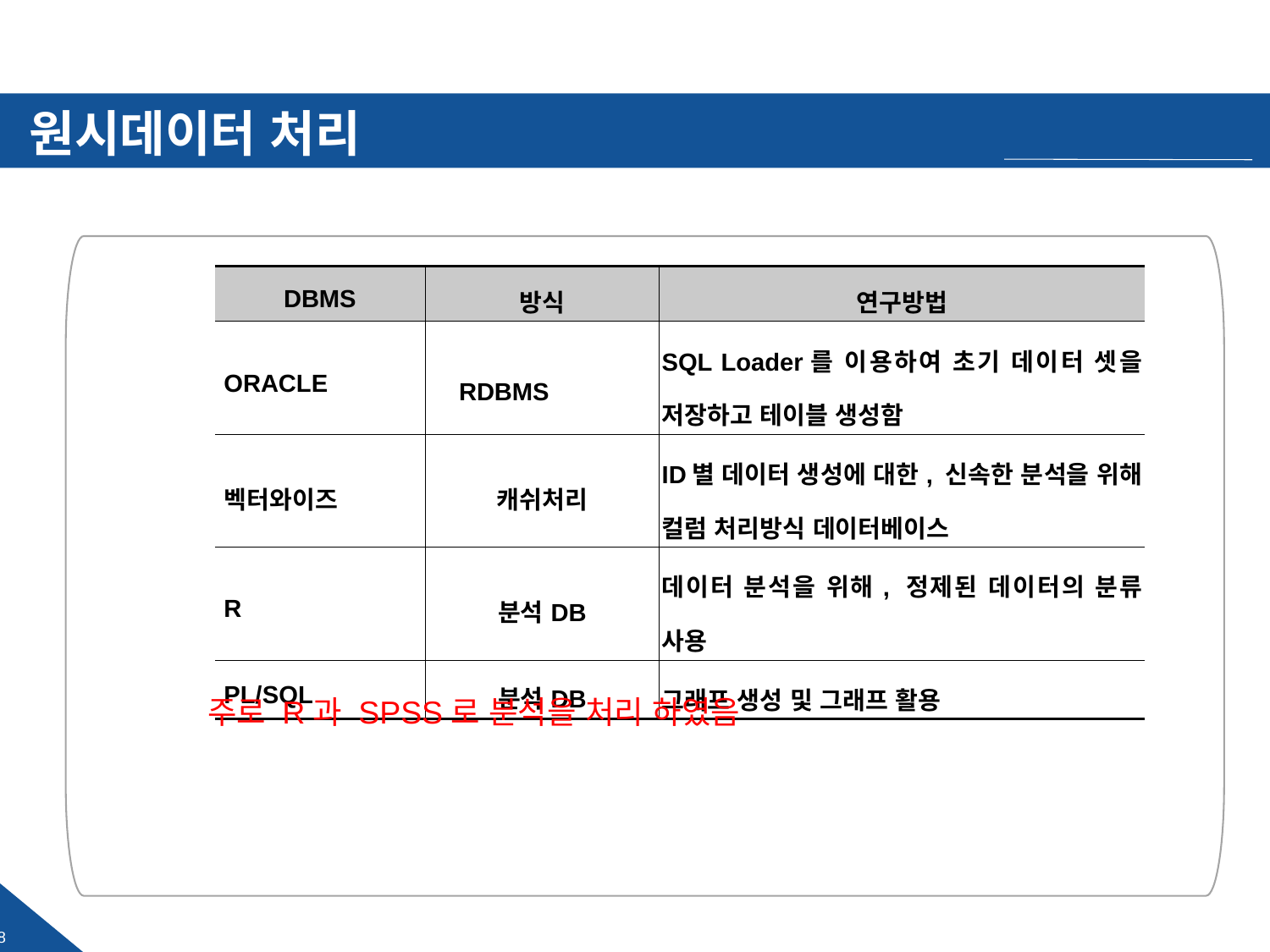

# 원시데이터 처리
데이터 처리

| DBMS | 방식 | 연구방법 |
| --- | --- | --- |
| ORACLE | RDBMS | SQL Loader를 이용하여 초기 데이터 셋을 저장하고 테이블 생성함 |
| 벡터와이즈 | 캐쉬처리 | ID별 데이터 생성에 대한, 신속한 분석을 위해 컬럼 처리방식 데이터베이스 |
| R | 분석DB | 데이터 분석을 위해, 정제된 데이터의 분류 사용 |
| PL/SQL | 분석DB | 그래프 생성 및 그래프 활용 |
주로 R과 SPSS로 분석을 처리 하였음